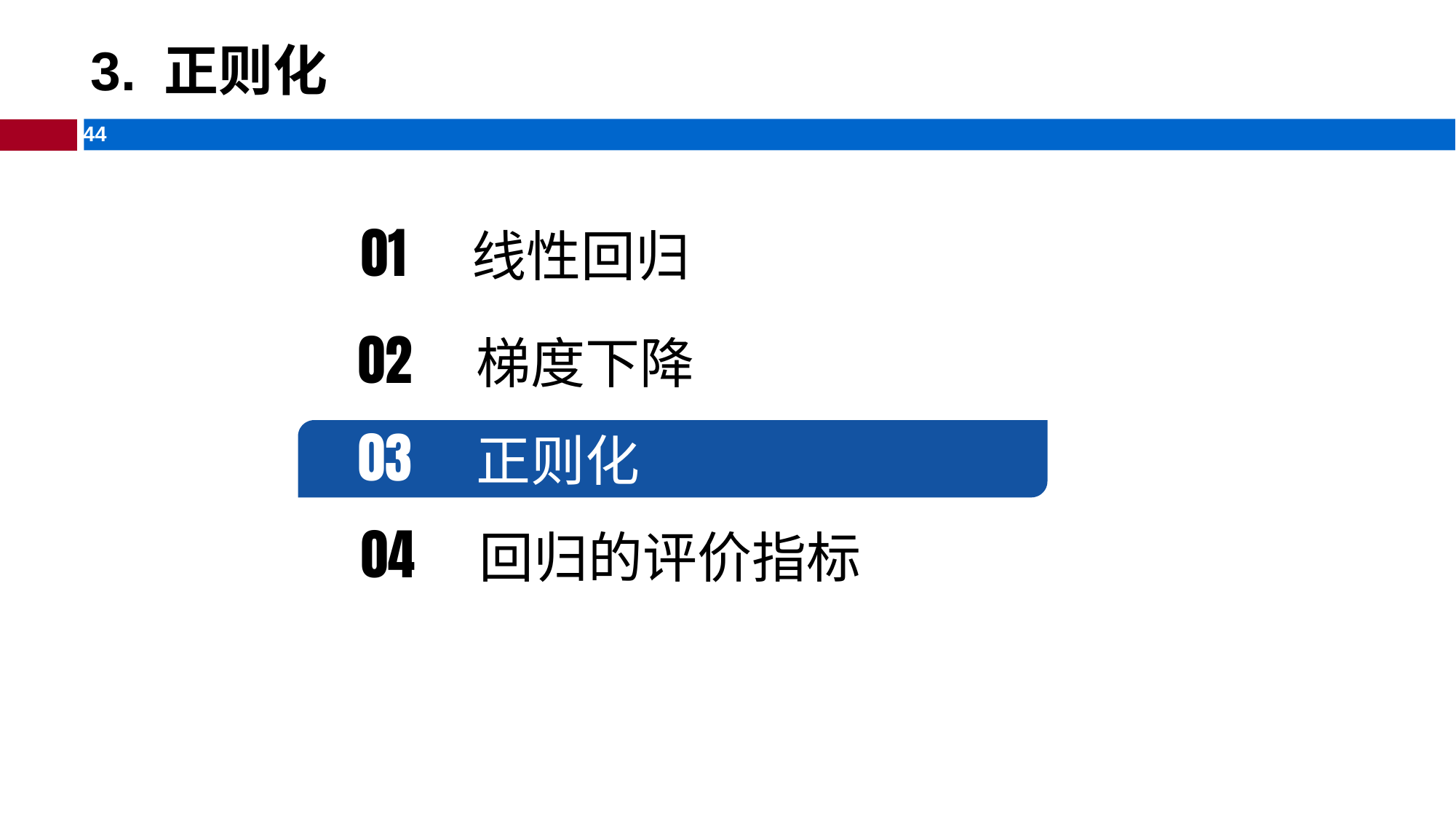

# 3. 正则化
01    线性回归
02    梯度下降

03    正则化
04    回归的评价指标